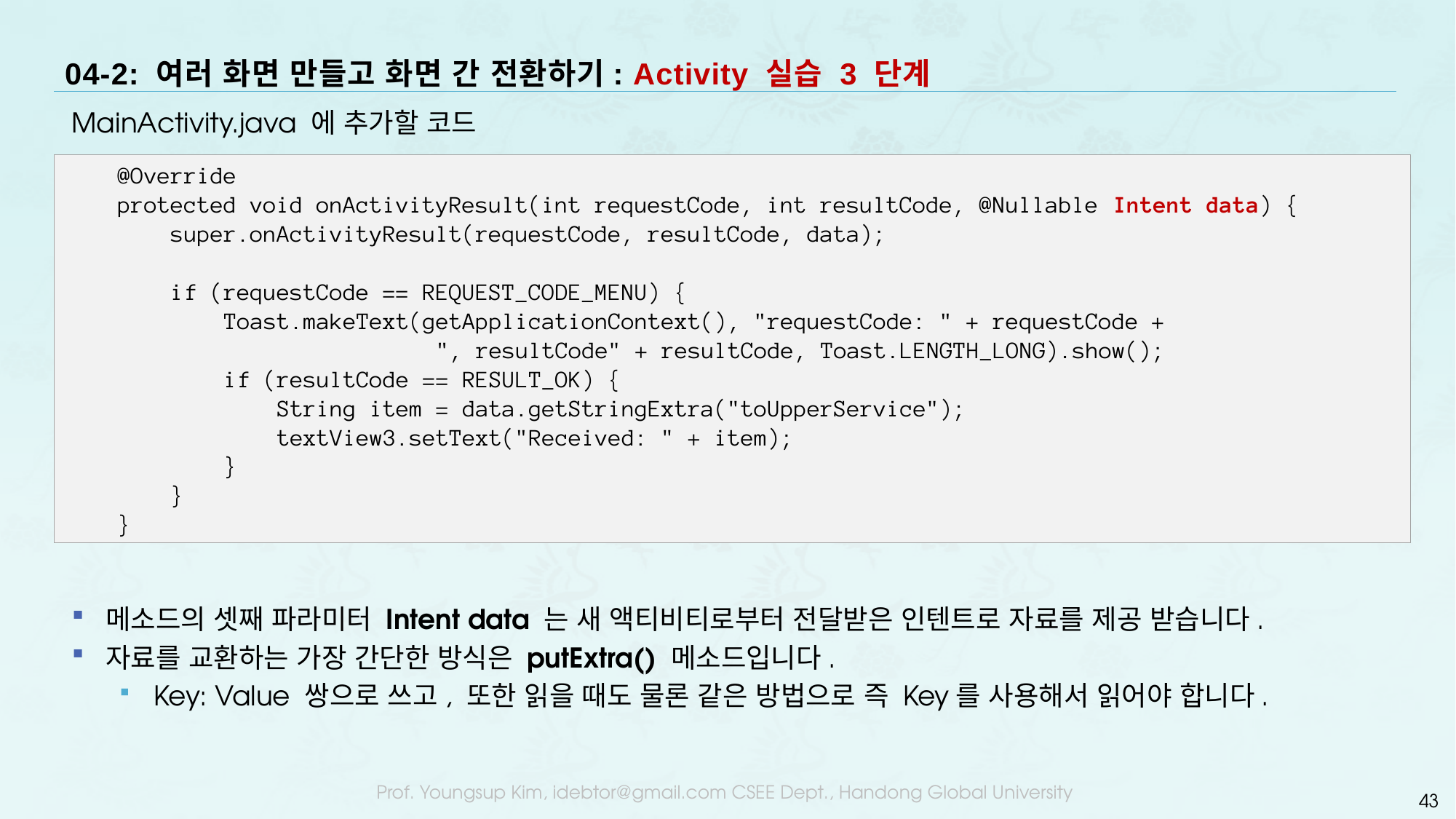

# 04-2: 여러 화면 만들고 화면 간 전환하기: Activity 실습 3 단계
MainActivity.java 에 추가할 코드

메소드의 셋째 파라미터 Intent data 는 새 액티비티로부터 전달받은 인텐트로 자료를 제공 받습니다.
자료를 교환하는 가장 간단한 방식은 putExtra() 메소드입니다.
Key: Value 쌍으로 쓰고, 또한 읽을 때도 물론 같은 방법으로 즉 Key를 사용해서 읽어야 합니다.

    @Override
    protected void onActivityResult(int requestCode, int resultCode, @Nullable Intent data) {
        super.onActivityResult(requestCode, resultCode, data);

        if (requestCode == REQUEST_CODE_MENU) {
            Toast.makeText(getApplicationContext(), "requestCode: " + requestCode +
                            ", resultCode" + resultCode, Toast.LENGTH_LONG).show();
            if (resultCode == RESULT_OK) {
                String item = data.getStringExtra("toUpperService");
                textView3.setText("Received: " + item);
            }
        }
    }
43